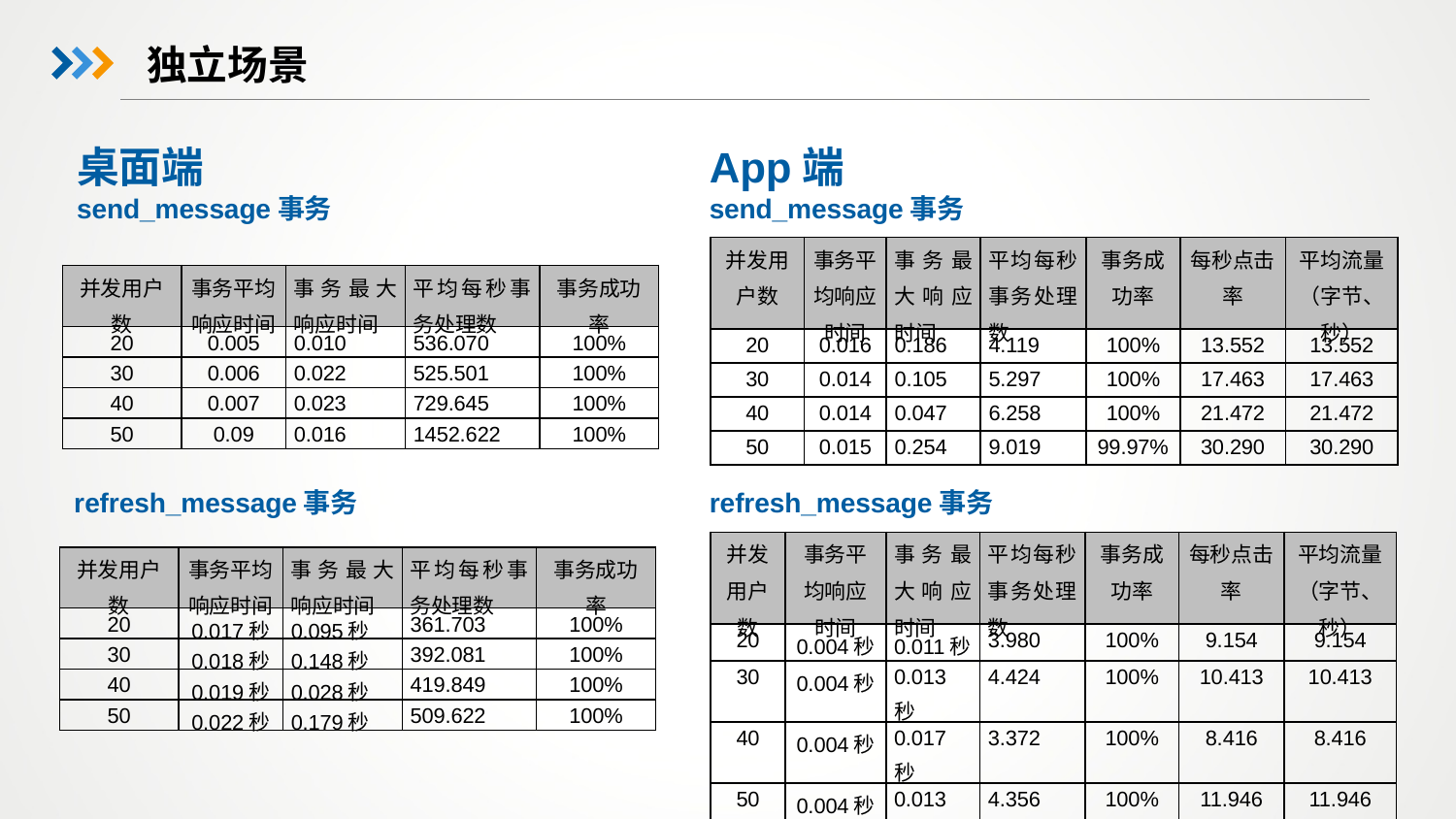

# 独立场景
桌面端
send_message事务
App端
send_message事务
| 并发用户数 | 事务平均响应时间 | 事务最大响应时间 | 平均每秒事务处理数 | 事务成功率 | 每秒点击率 | 平均流量（字节、秒） |
| --- | --- | --- | --- | --- | --- | --- |
| 20 | 0.016 | 0.186 | 4.119 | 100% | 13.552 | 13.552 |
| 30 | 0.014 | 0.105 | 5.297 | 100% | 17.463 | 17.463 |
| 40 | 0.014 | 0.047 | 6.258 | 100% | 21.472 | 21.472 |
| 50 | 0.015 | 0.254 | 9.019 | 99.97% | 30.290 | 30.290 |
| 并发用户数 | 事务平均响应时间 | 事务最大响应时间 | 平均每秒事务处理数 | 事务成功率 |
| --- | --- | --- | --- | --- |
| 20 | 0.005 | 0.010 | 536.070 | 100% |
| 30 | 0.006 | 0.022 | 525.501 | 100% |
| 40 | 0.007 | 0.023 | 729.645 | 100% |
| 50 | 0.09 | 0.016 | 1452.622 | 100% |
refresh_message事务
refresh_message事务
| 并发用户数 | 事务平均响应时间 | 事务最大响应时间 | 平均每秒事务处理数 | 事务成功率 | 每秒点击率 | 平均流量（字节、秒） |
| --- | --- | --- | --- | --- | --- | --- |
| 20 | 0.004秒 | 0.011秒 | 3.980 | 100% | 9.154 | 9.154 |
| 30 | 0.004秒 | 0.013秒 | 4.424 | 100% | 10.413 | 10.413 |
| 40 | 0.004秒 | 0.017秒 | 3.372 | 100% | 8.416 | 8.416 |
| 50 | 0.004秒 | 0.013秒 | 4.356 | 100% | 11.946 | 11.946 |
| 并发用户数 | 事务平均响应时间 | 事务最大响应时间 | 平均每秒事务处理数 | 事务成功率 |
| --- | --- | --- | --- | --- |
| 20 | 0.017秒 | 0.095秒 | 361.703 | 100% |
| 30 | 0.018秒 | 0.148秒 | 392.081 | 100% |
| 40 | 0.019秒 | 0.028秒 | 419.849 | 100% |
| 50 | 0.022秒 | 0.179秒 | 509.622 | 100% |